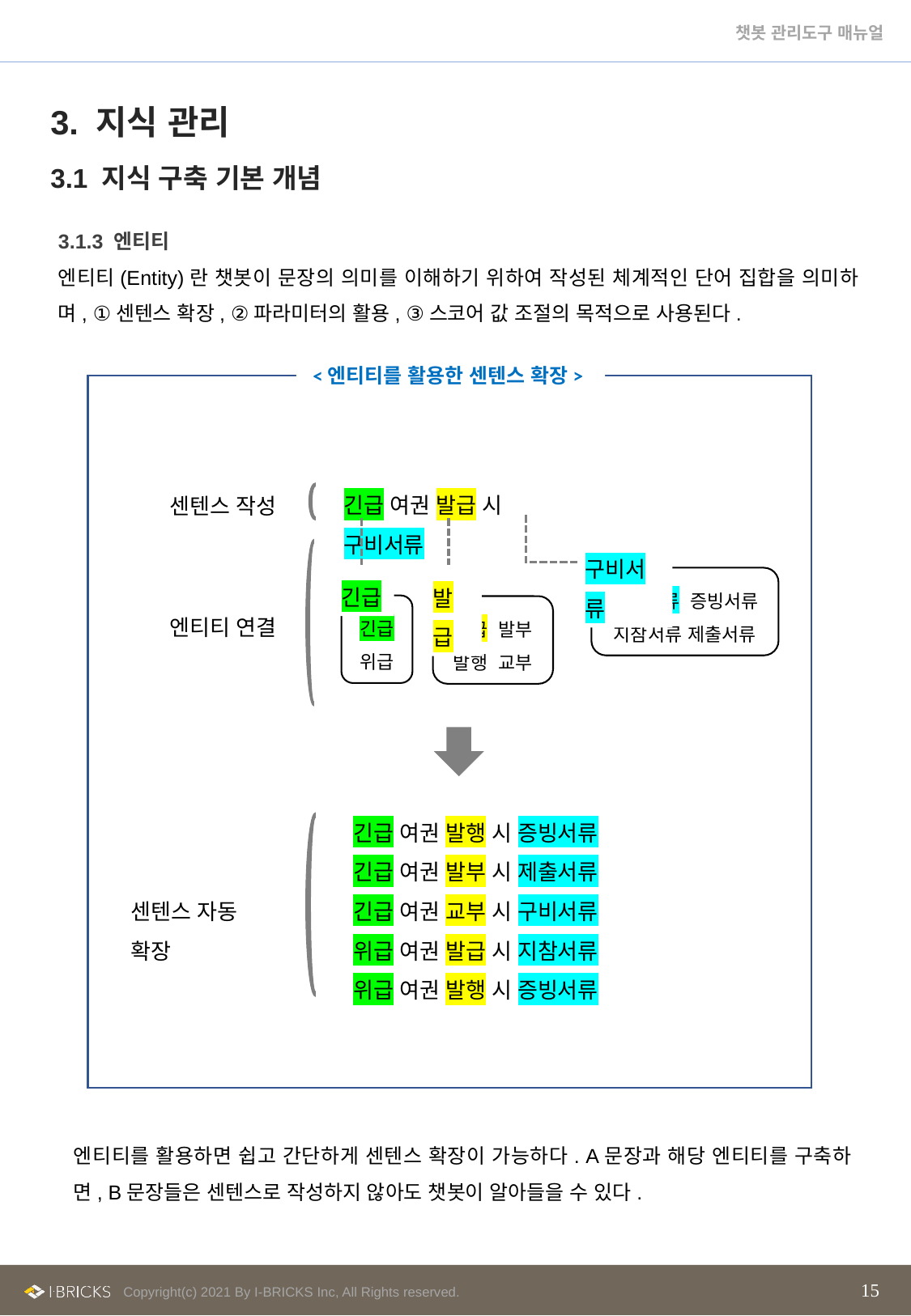

3. 지식 관리
3.1 지식 구축 기본 개념
3.1.3 엔티티
엔티티(Entity)란 챗봇이 문장의 의미를 이해하기 위하여 작성된 체계적인 단어 집합을 의미하며, ①센텐스 확장, ②파라미터의 활용, ③스코어 값 조절의 목적으로 사용된다.
 <엔티티를 활용한 센텐스 확장>

센텐스 작성
긴급 여권 발급 시 구비서류

구비서류
구비서류  증빙서류
지참서류 제출서류
긴급
긴급
위급
발급
발급  발부
발행  교부
엔티티 연결

긴급 여권 발행 시 증빙서류
긴급 여권 발부 시 제출서류
긴급 여권 교부 시 구비서류
위급 여권 발급 시 지참서류
위급 여권 발행 시 증빙서류
센텐스 자동 확장

엔티티를 활용하면 쉽고 간단하게 센텐스 확장이 가능하다. A문장과 해당 엔티티를 구축하면, B문장들은 센텐스로 작성하지 않아도 챗봇이 알아들을 수 있다.
15